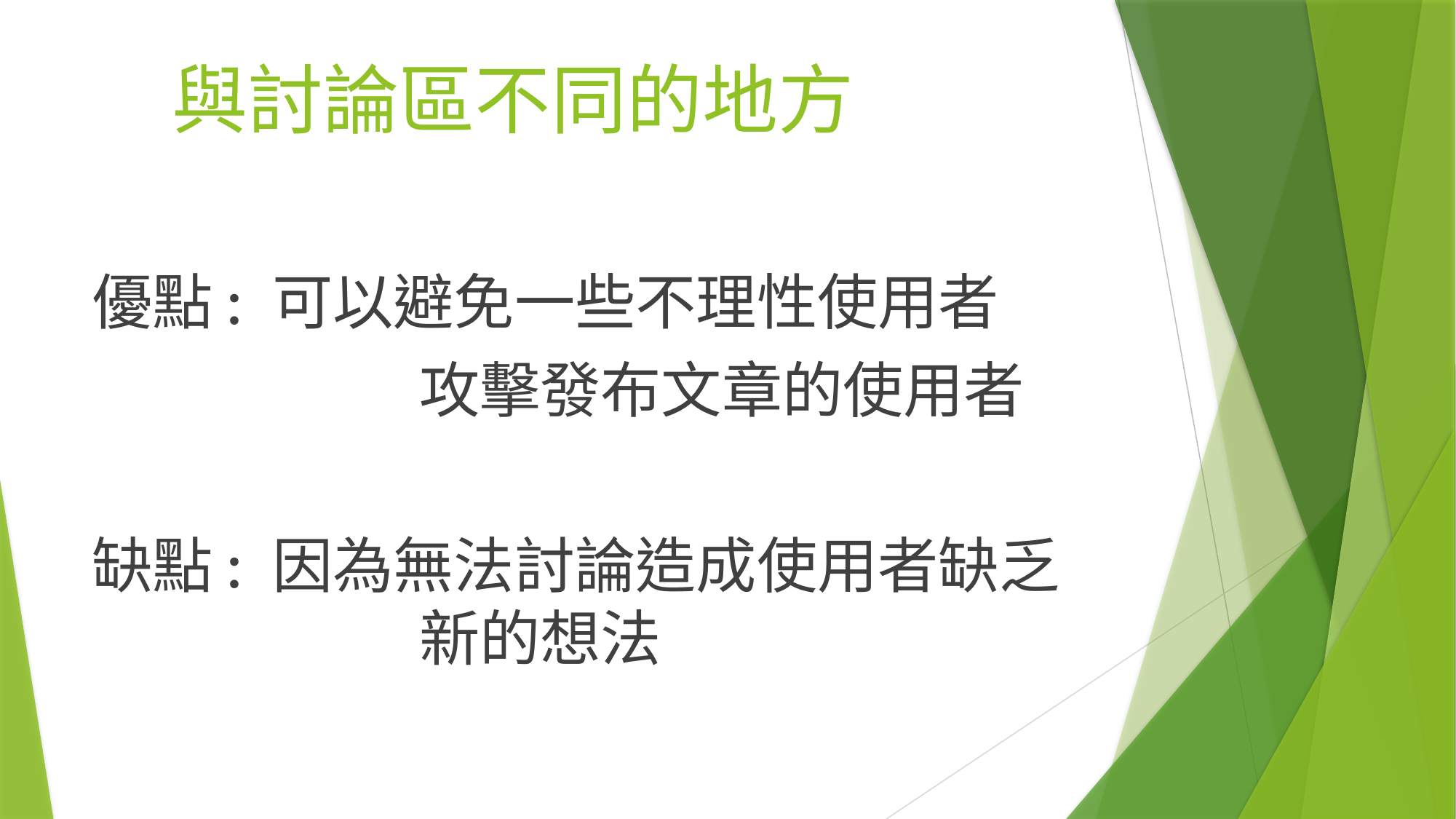

# 與討論區不同的地方
優點: 可以避免一些不理性使用者
			攻擊發布文章的使用者

缺點: 因為無法討論造成使用者缺乏				新的想法